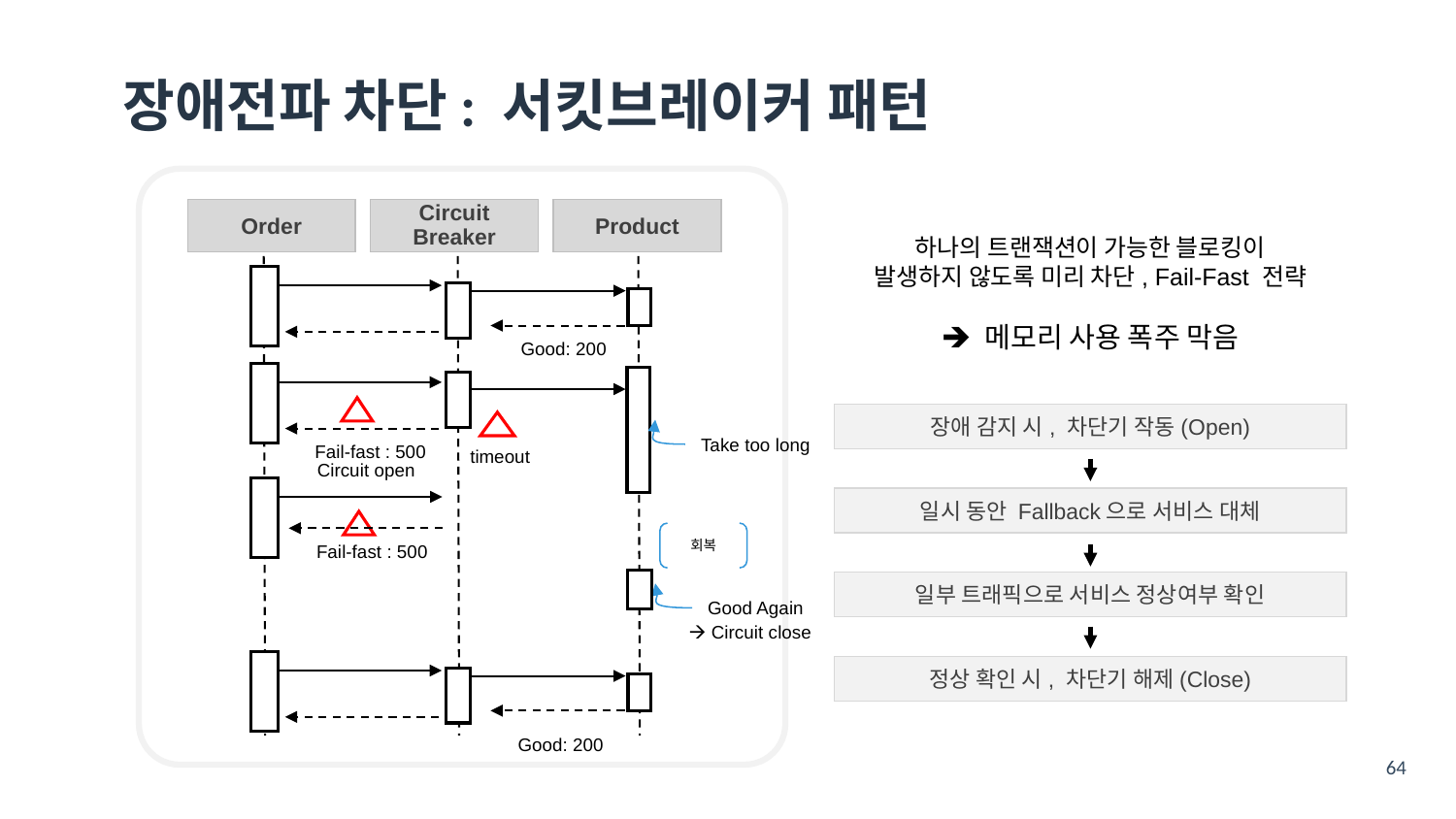

# 장애전파 차단: 서킷브레이커 패턴

Order
Circuit Breaker
Product
하나의 트랜잭션이 가능한 블로킹이
발생하지 않도록 미리 차단, Fail-Fast 전략

🡺 메모리 사용 폭주 막음

Good: 200

Take too long

Fail-fast : 500
장애 감지 시, 차단기 작동(Open)

timeout
Circuit open

일시 동안 Fallback으로 서비스 대체

Fail-fast : 500
회복

일부 트래픽으로 서비스 정상여부 확인
Good Again
🡪 Circuit close

Good: 200
정상 확인 시, 차단기 해제(Close)